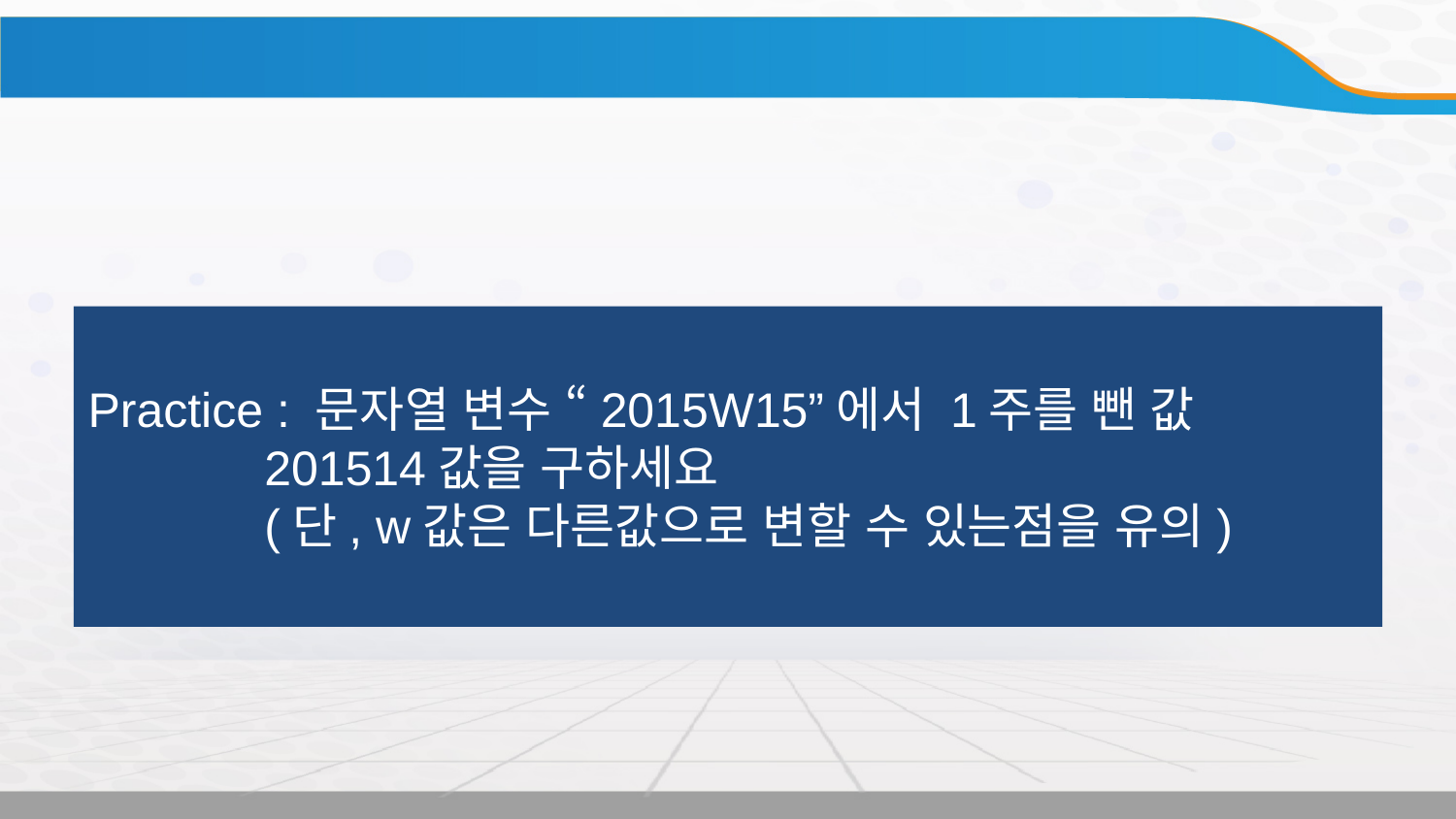

Practice : 문자열 변수 “2015W15”에서 1주를 뺀 값
             201514값을 구하세요
             (단, w값은 다른값으로 변할 수 있는점을 유의)